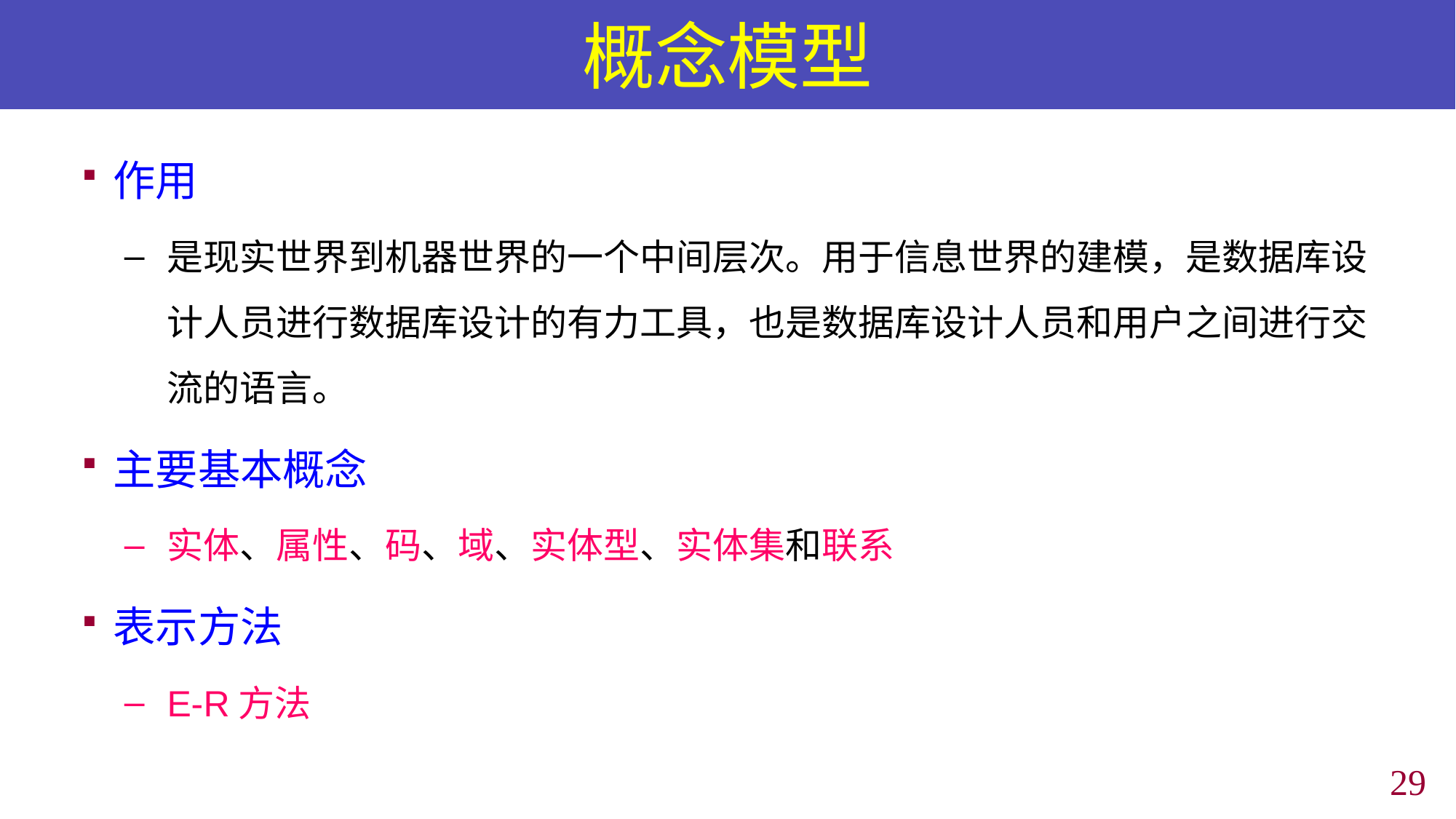

# 概念模型
作用
是现实世界到机器世界的一个中间层次。用于信息世界的建模，是数据库设计人员进行数据库设计的有力工具，也是数据库设计人员和用户之间进行交流的语言。
主要基本概念
实体、属性、码、域、实体型、实体集和联系
表示方法
E-R方法
29